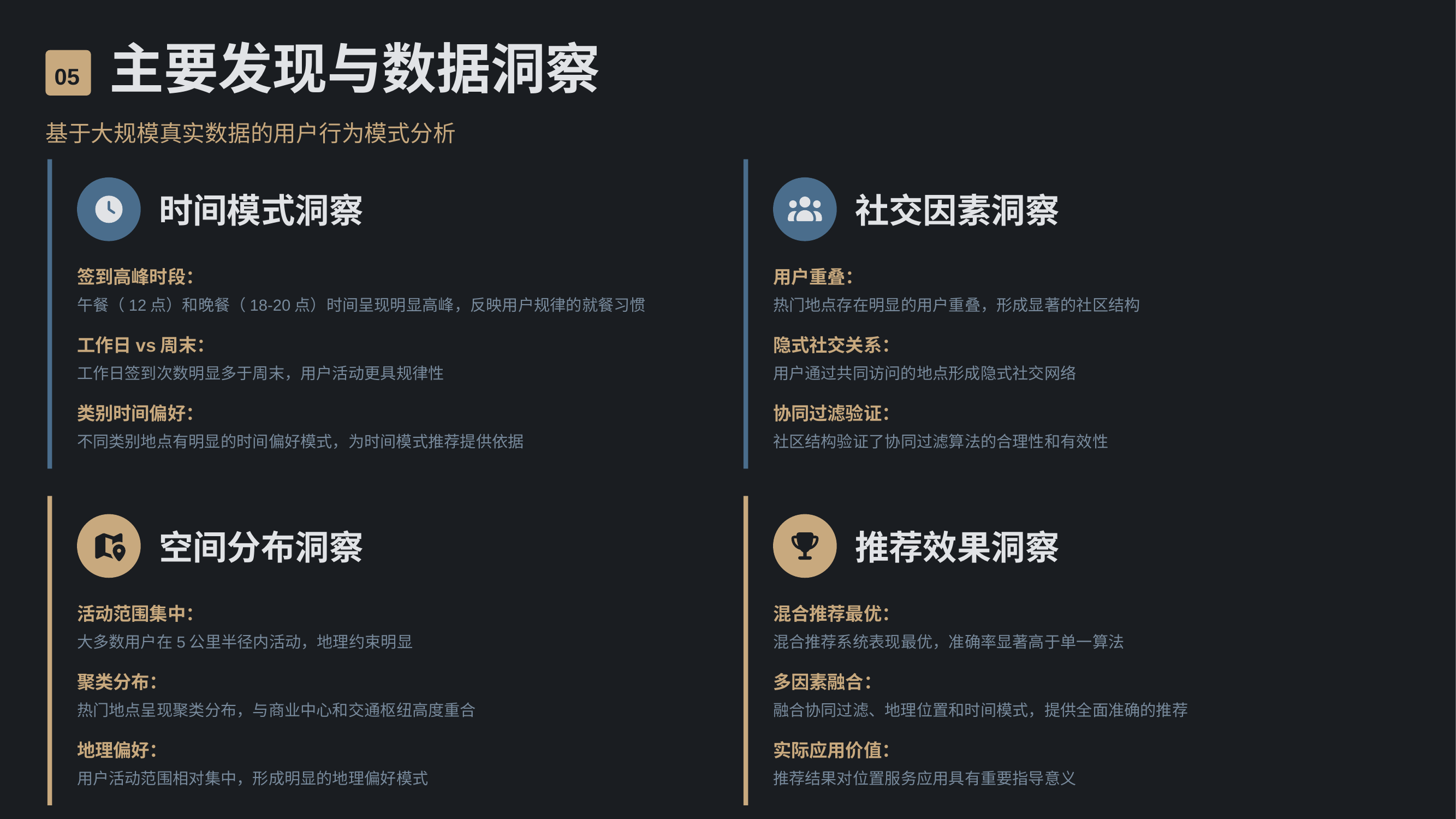

主要发现与数据洞察

05
基于大规模真实数据的用户行为模式分析

时间模式洞察
社交因素洞察

签到高峰时段：
用户重叠：
午餐（12点）和晚餐（18-20点）时间呈现明显高峰，反映用户规律的就餐习惯
热门地点存在明显的用户重叠，形成显著的社区结构
工作日vs周末：
隐式社交关系：
工作日签到次数明显多于周末，用户活动更具规律性
用户通过共同访问的地点形成隐式社交网络
类别时间偏好：
协同过滤验证：
不同类别地点有明显的时间偏好模式，为时间模式推荐提供依据
社区结构验证了协同过滤算法的合理性和有效性

空间分布洞察
推荐效果洞察

活动范围集中：
混合推荐最优：
大多数用户在5公里半径内活动，地理约束明显
混合推荐系统表现最优，准确率显著高于单一算法
聚类分布：
多因素融合：
热门地点呈现聚类分布，与商业中心和交通枢纽高度重合
融合协同过滤、地理位置和时间模式，提供全面准确的推荐
地理偏好：
实际应用价值：
用户活动范围相对集中，形成明显的地理偏好模式
推荐结果对位置服务应用具有重要指导意义